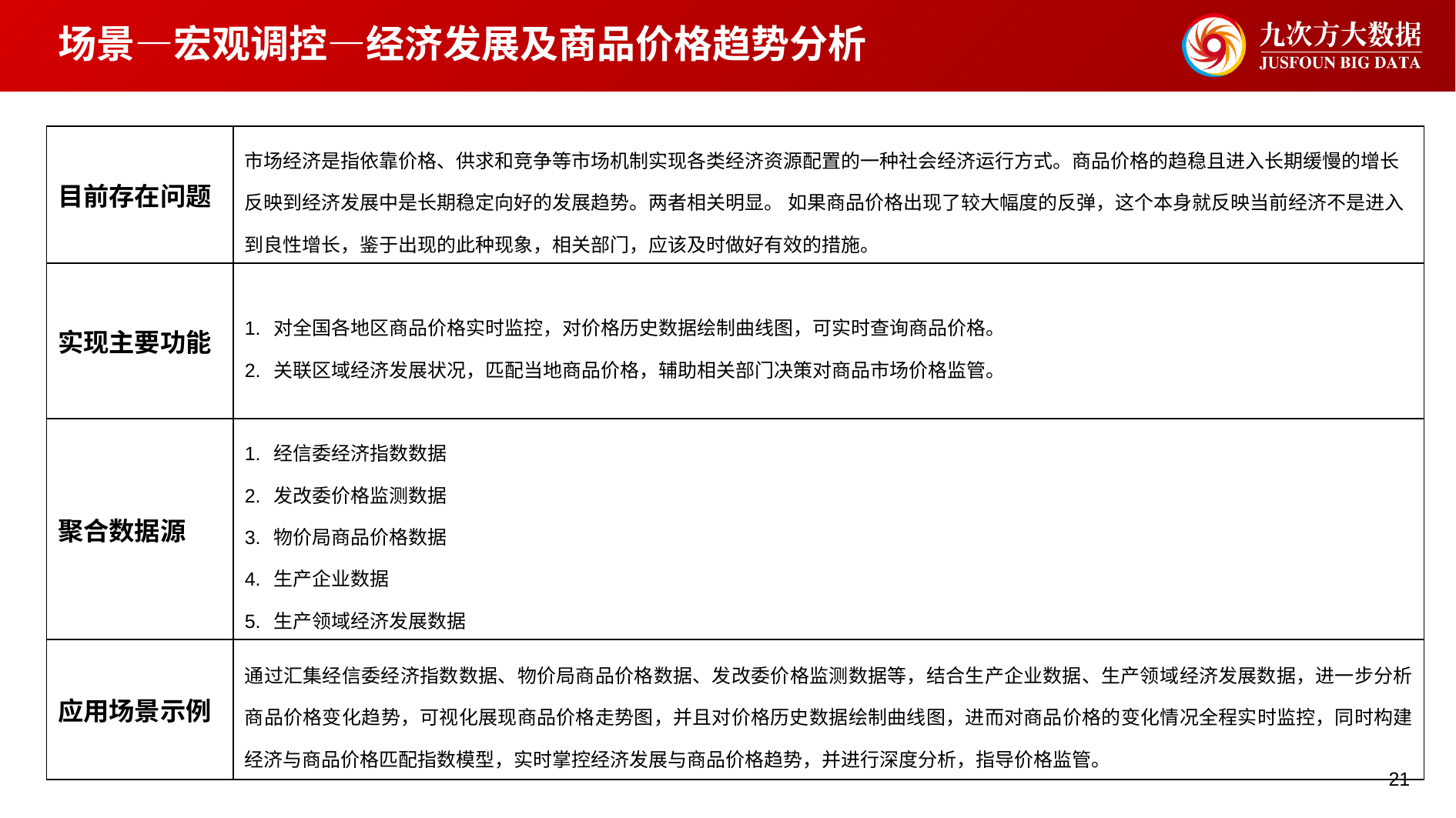

# 场景—宏观调控—经济发展及商品价格趋势分析
| 目前存在问题 | 市场经济是指依靠价格、供求和竞争等市场机制实现各类经济资源配置的一种社会经济运行方式。商品价格的趋稳且进入长期缓慢的增长反映到经济发展中是长期稳定向好的发展趋势。两者相关明显。 如果商品价格出现了较大幅度的反弹，这个本身就反映当前经济不是进入到良性增长，鉴于出现的此种现象，相关部门，应该及时做好有效的措施。 |
| --- | --- |
| 实现主要功能 | 对全国各地区商品价格实时监控，对价格历史数据绘制曲线图，可实时查询商品价格。 关联区域经济发展状况，匹配当地商品价格，辅助相关部门决策对商品市场价格监管。 |
| 聚合数据源 | 经信委经济指数数据 发改委价格监测数据 物价局商品价格数据 生产企业数据 生产领域经济发展数据 |
| 应用场景示例 | 通过汇集经信委经济指数数据、物价局商品价格数据、发改委价格监测数据等，结合生产企业数据、生产领域经济发展数据，进一步分析商品价格变化趋势，可视化展现商品价格走势图，并且对价格历史数据绘制曲线图，进而对商品价格的变化情况全程实时监控，同时构建经济与商品价格匹配指数模型，实时掌控经济发展与商品价格趋势，并进行深度分析，指导价格监管。 |
21